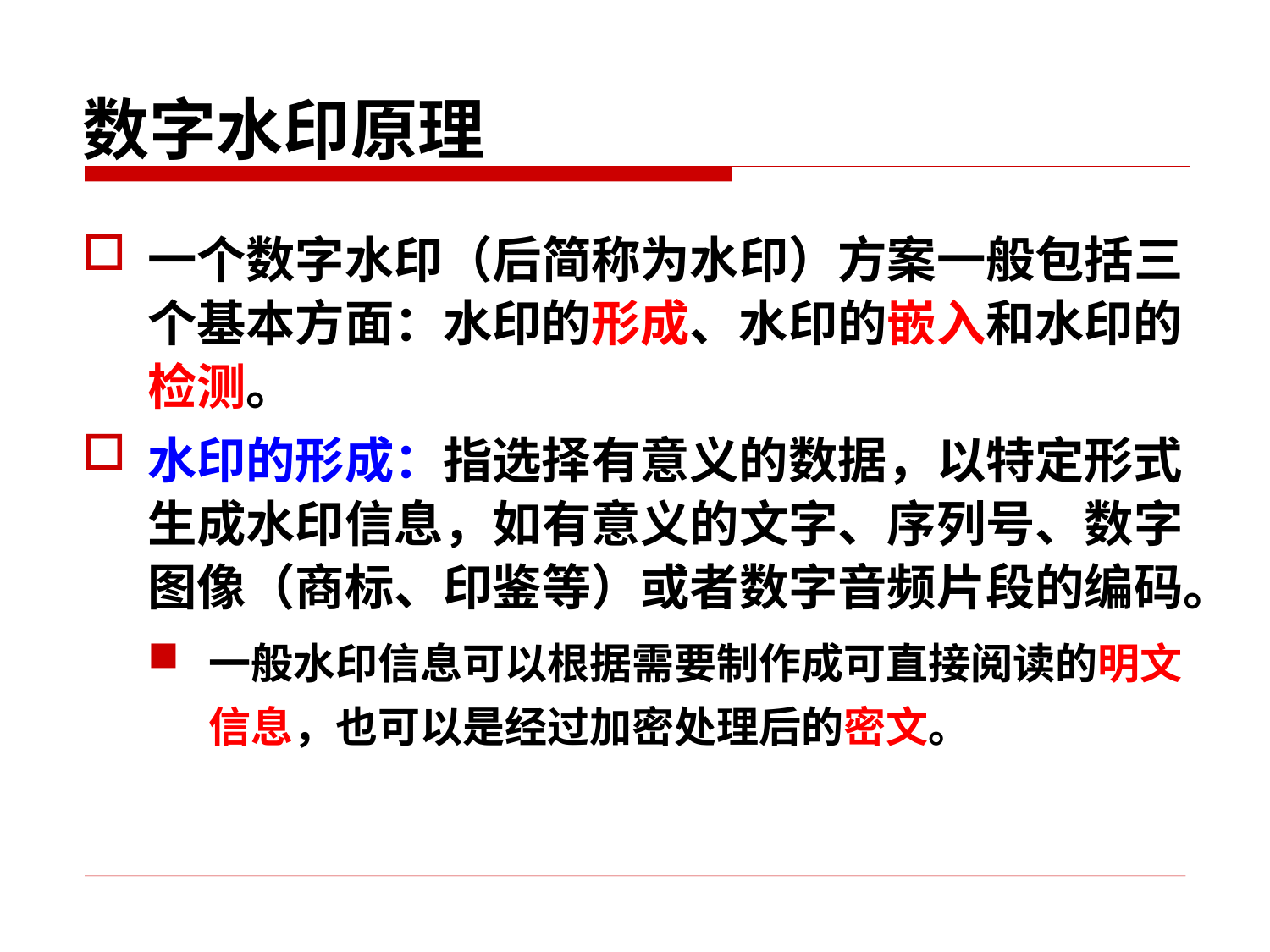

# 数字水印原理
一个数字水印（后简称为水印）方案一般包括三个基本方面：水印的形成、水印的嵌入和水印的检测。
水印的形成：指选择有意义的数据，以特定形式生成水印信息，如有意义的文字、序列号、数字图像（商标、印鉴等）或者数字音频片段的编码。
一般水印信息可以根据需要制作成可直接阅读的明文信息，也可以是经过加密处理后的密文。